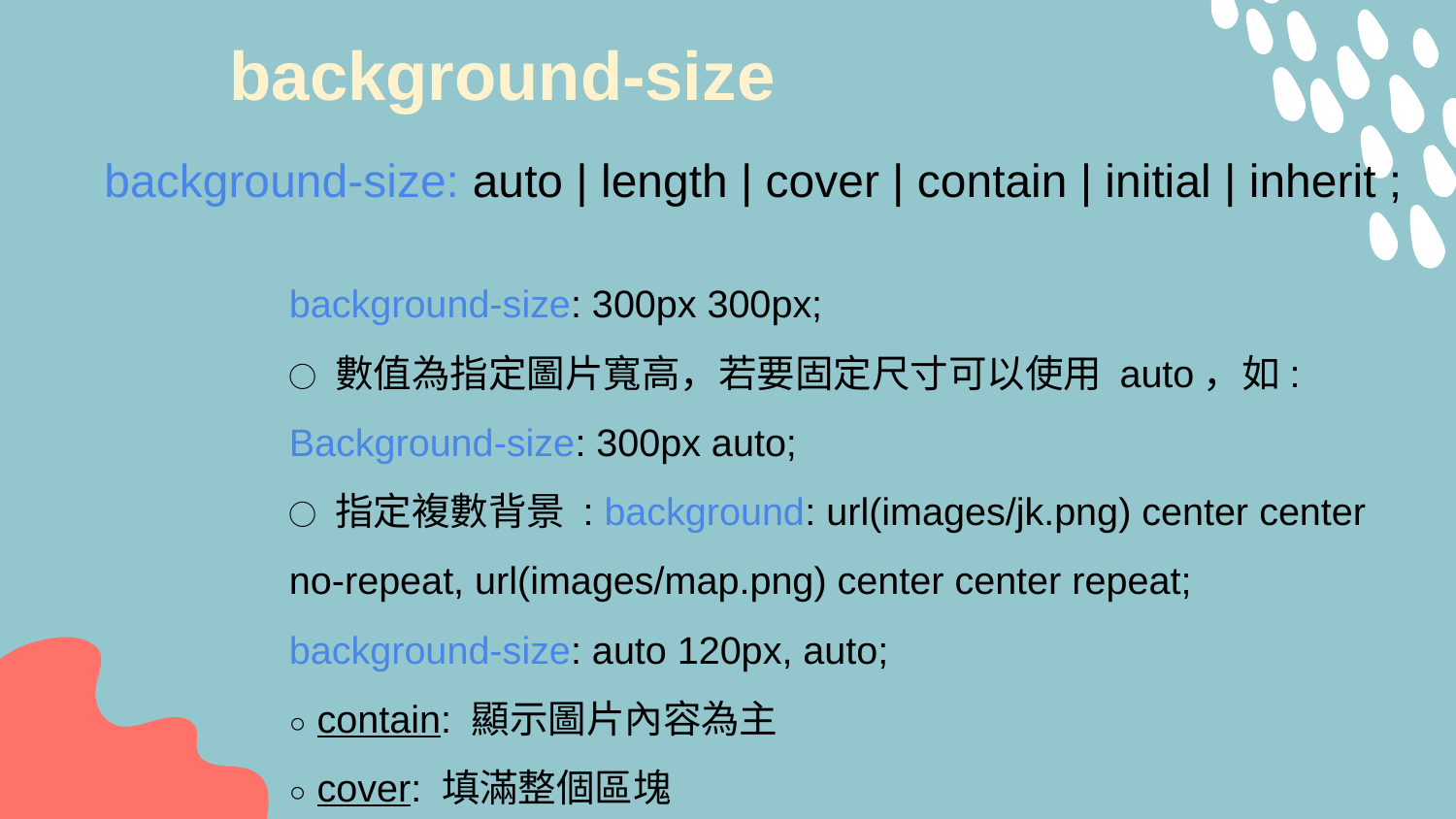

# background-size
background-size: auto | length | cover | contain | initial | inherit ;
background-size: 300px 300px;
○ 數值為指定圖片寬高，若要固定尺寸可以使用 auto，如:
Background-size: 300px auto;
○ 指定複數背景 : background: url(images/jk.png) center center no-repeat, url(images/map.png) center center repeat;
background-size: auto 120px, auto;
○ contain: 顯示圖片內容為主
○ cover: 填滿整個區塊